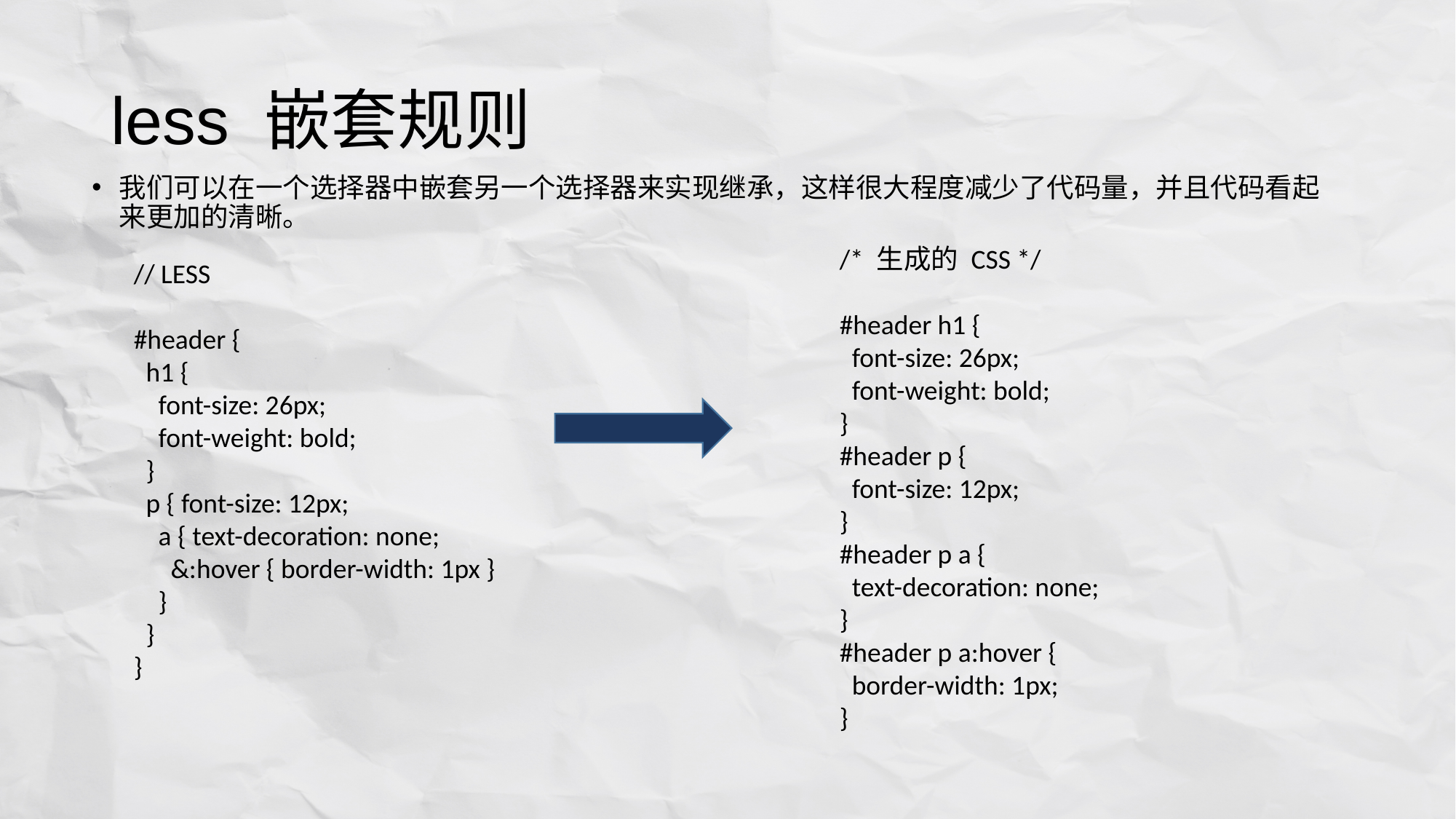

# less 嵌套规则
我们可以在一个选择器中嵌套另一个选择器来实现继承，这样很大程度减少了代码量，并且代码看起来更加的清晰。

/* 生成的 CSS */

#header h1 {
  font-size: 26px;
  font-weight: bold;
}
#header p {
  font-size: 12px;
}
#header p a {
  text-decoration: none;
}
#header p a:hover {
  border-width: 1px;
}
// LESS

#header {
  h1 {
    font-size: 26px;
    font-weight: bold;
  }
  p { font-size: 12px;
    a { text-decoration: none;
      &:hover { border-width: 1px }
    }
  }
}